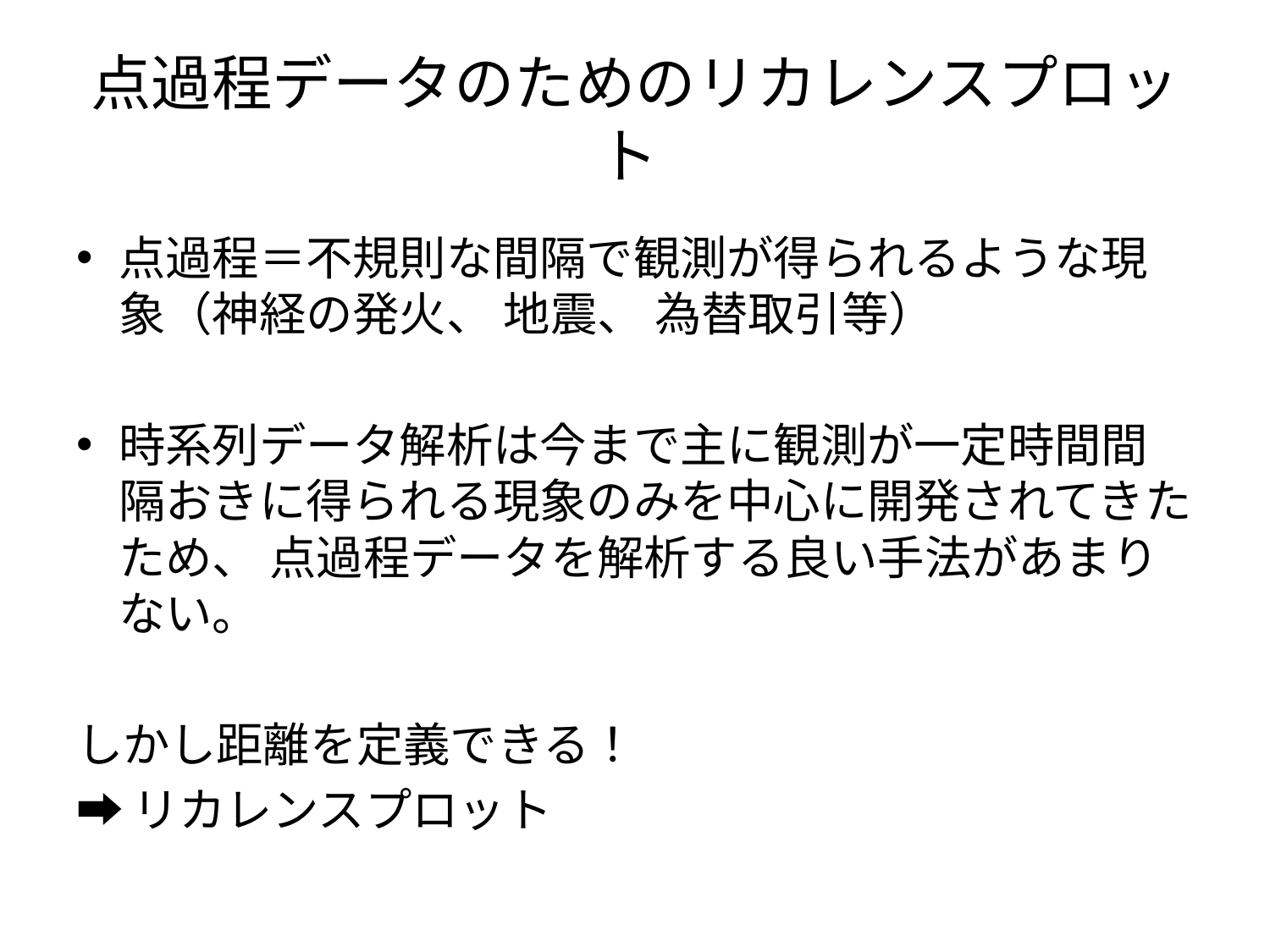

# 点過程データのためのリカレンスプロット
点過程＝不規則な間隔で観測が得られるような現象（神経の発火、 地震、 為替取引等）

時系列データ解析は今まで主に観測が一定時間間隔おきに得られる現象のみを中心に開発されてきたため、 点過程データを解析する良い手法があまりない。

しかし距離を定義できる！
➡️リカレンスプロット